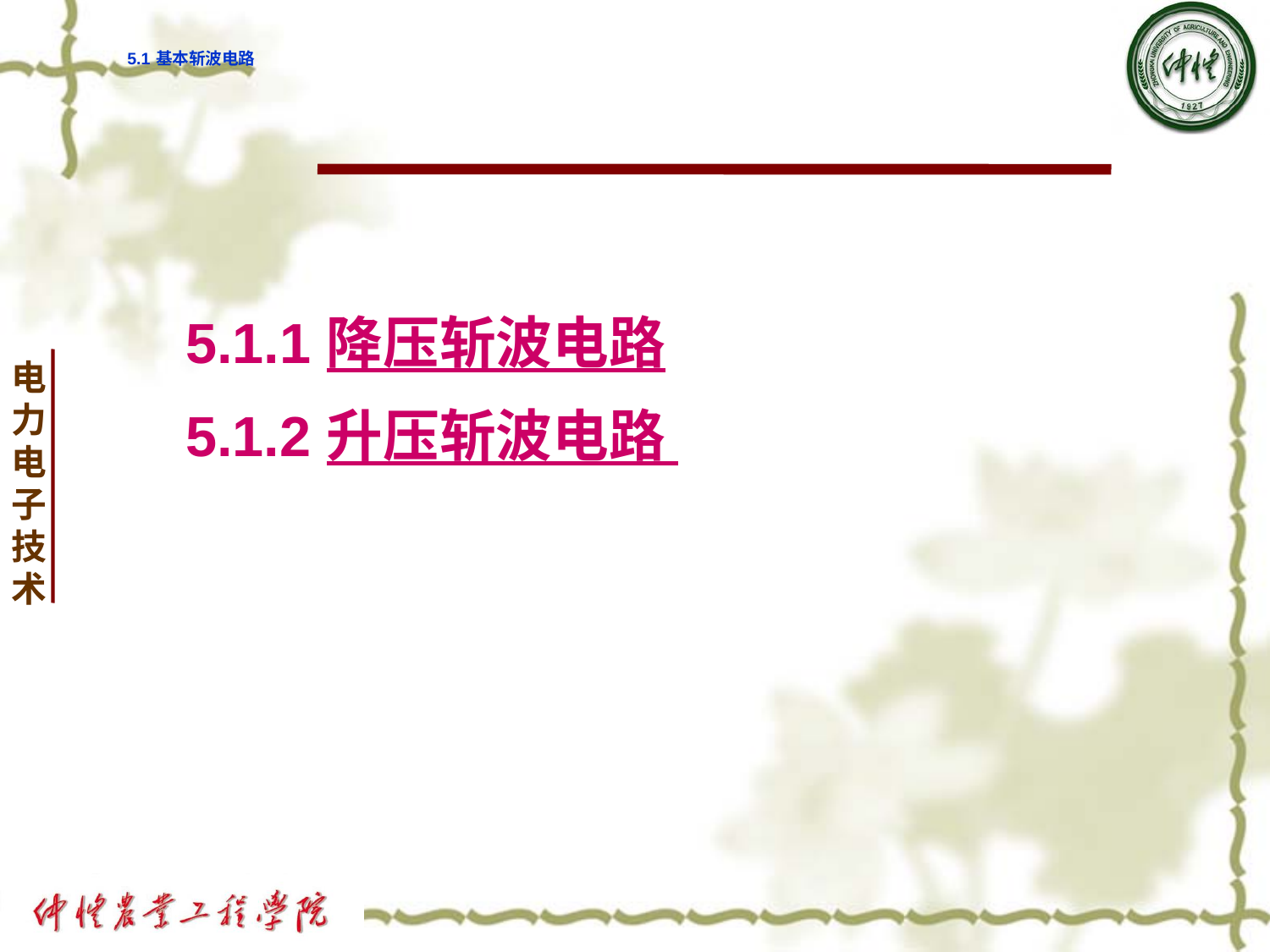

# 5.1 基本斩波电路

       5.1.1 降压斩波电路
       5.1.2 升压斩波电路